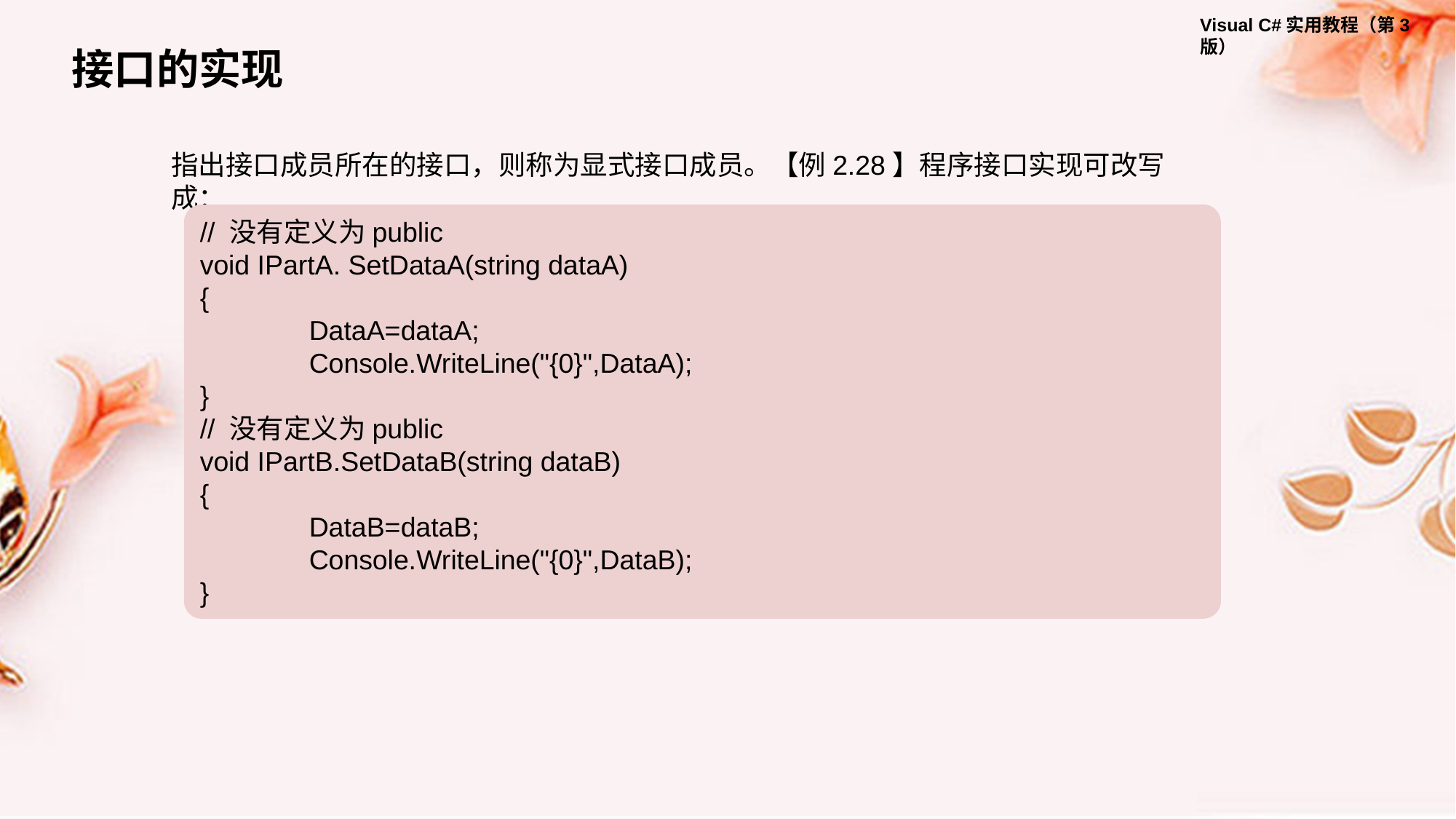

接口的实现
指出接口成员所在的接口，则称为显式接口成员。【例2.28】程序接口实现可改写成：
// 没有定义为public
void IPartA. SetDataA(string dataA)
{
	DataA=dataA;
	Console.WriteLine("{0}",DataA);
}
// 没有定义为public
void IPartB.SetDataB(string dataB)
{
	DataB=dataB;
   	Console.WriteLine("{0}",DataB);
}